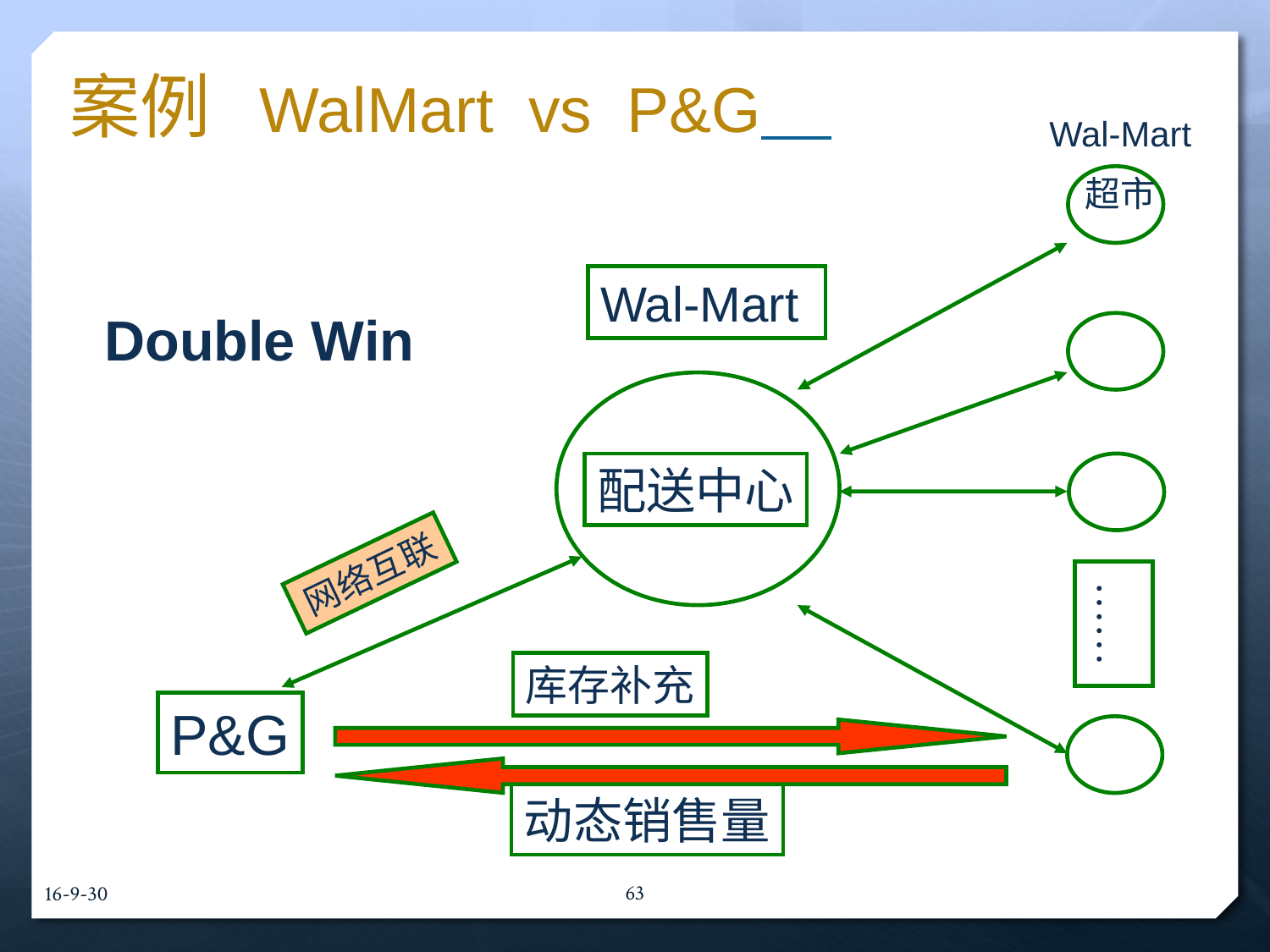

案例  WalMart  vs  P&G
Wal-Mart
超市

Wal-Mart
Double Win

配送中心

网络互联

……

库存补充
P&G

动态销售量
16-9-30
63